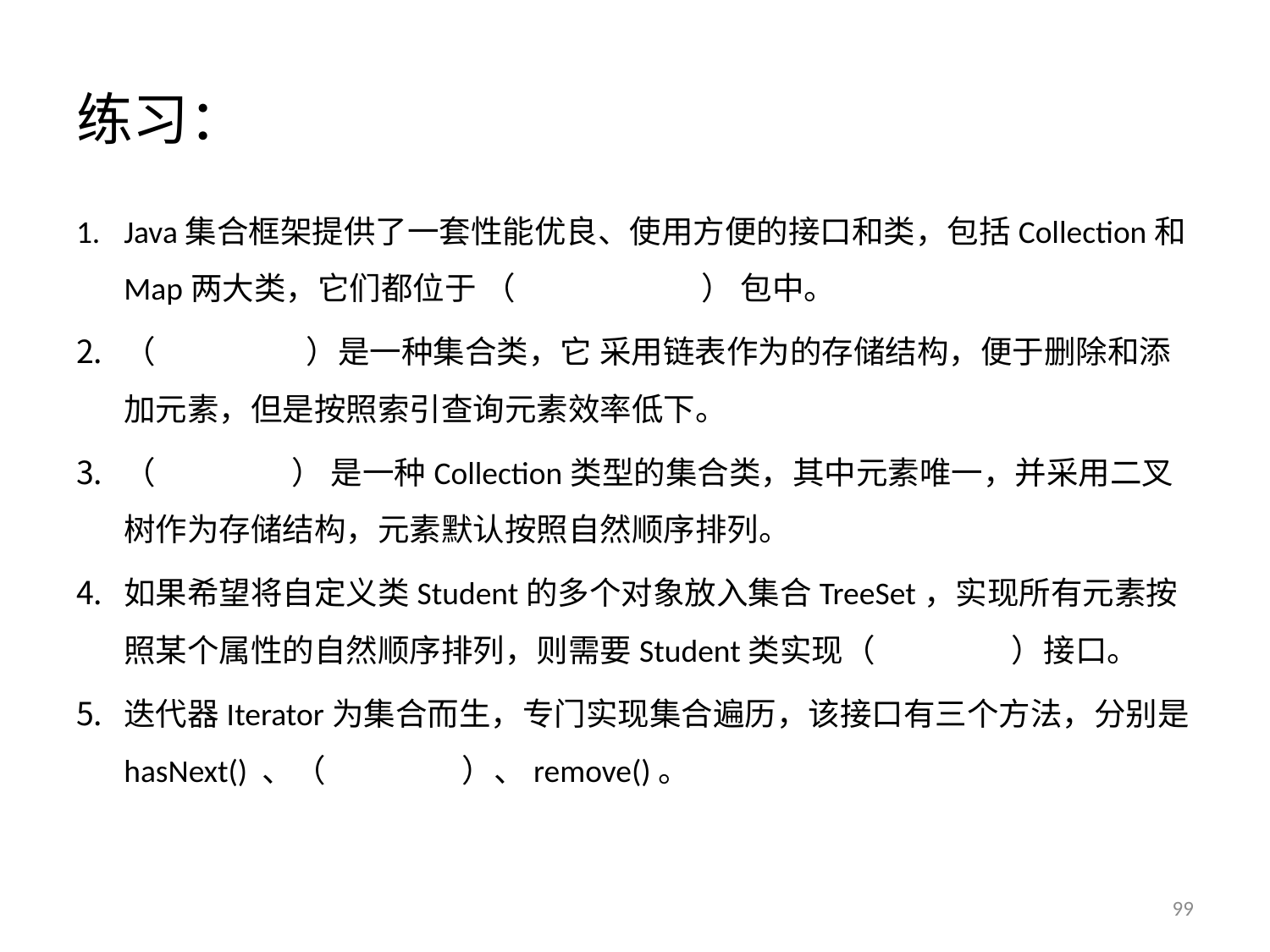

# 练习：
Java集合框架提供了一套性能优良、使用方便的接口和类，包括Collection和Map两大类，它们都位于 （                          ） 包中。
（                     ）是一种集合类，它 采用链表作为的存储结构，便于删除和添加元素，但是按照索引查询元素效率低下。
（                   ） 是一种Collection类型的集合类，其中元素唯一，并采用二叉树作为存储结构，元素默认按照自然顺序排列。
如果希望将自定义类Student的多个对象放入集合TreeSet，实现所有元素按照某个属性的自然顺序排列，则需要Student类实现（                   ）接口。
迭代器Iterator为集合而生，专门实现集合遍历，该接口有三个方法，分别是hasNext() 、（                   ）、remove()。
99